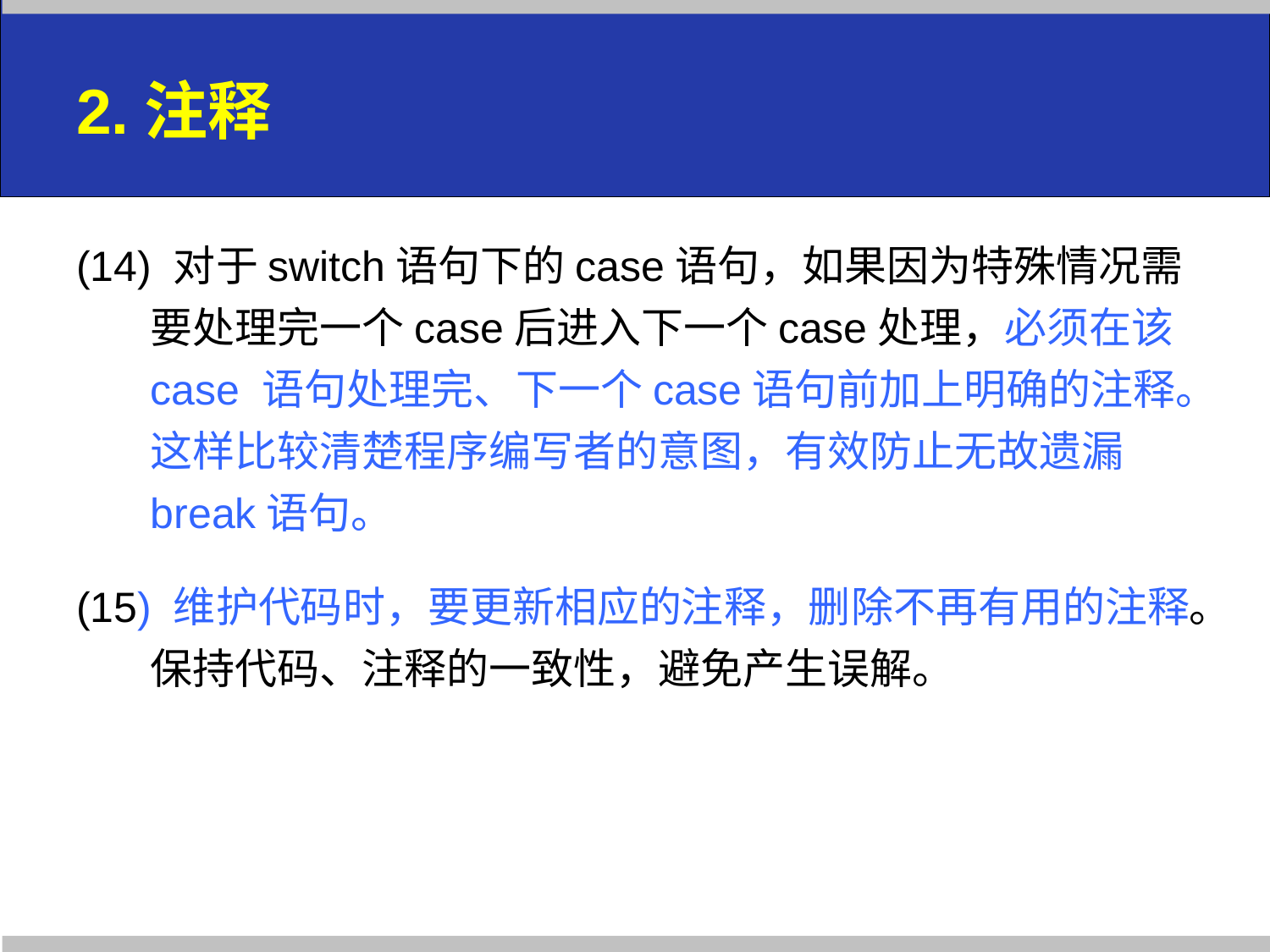

# 2.注释
(14) 对于switch语句下的case语句，如果因为特殊情况需要处理完一个case后进入下一个case处理，必须在该case 语句处理完、下一个case语句前加上明确的注释。这样比较清楚程序编写者的意图，有效防止无故遗漏break语句。
(15) 维护代码时，要更新相应的注释，删除不再有用的注释。保持代码、注释的一致性，避免产生误解。
683